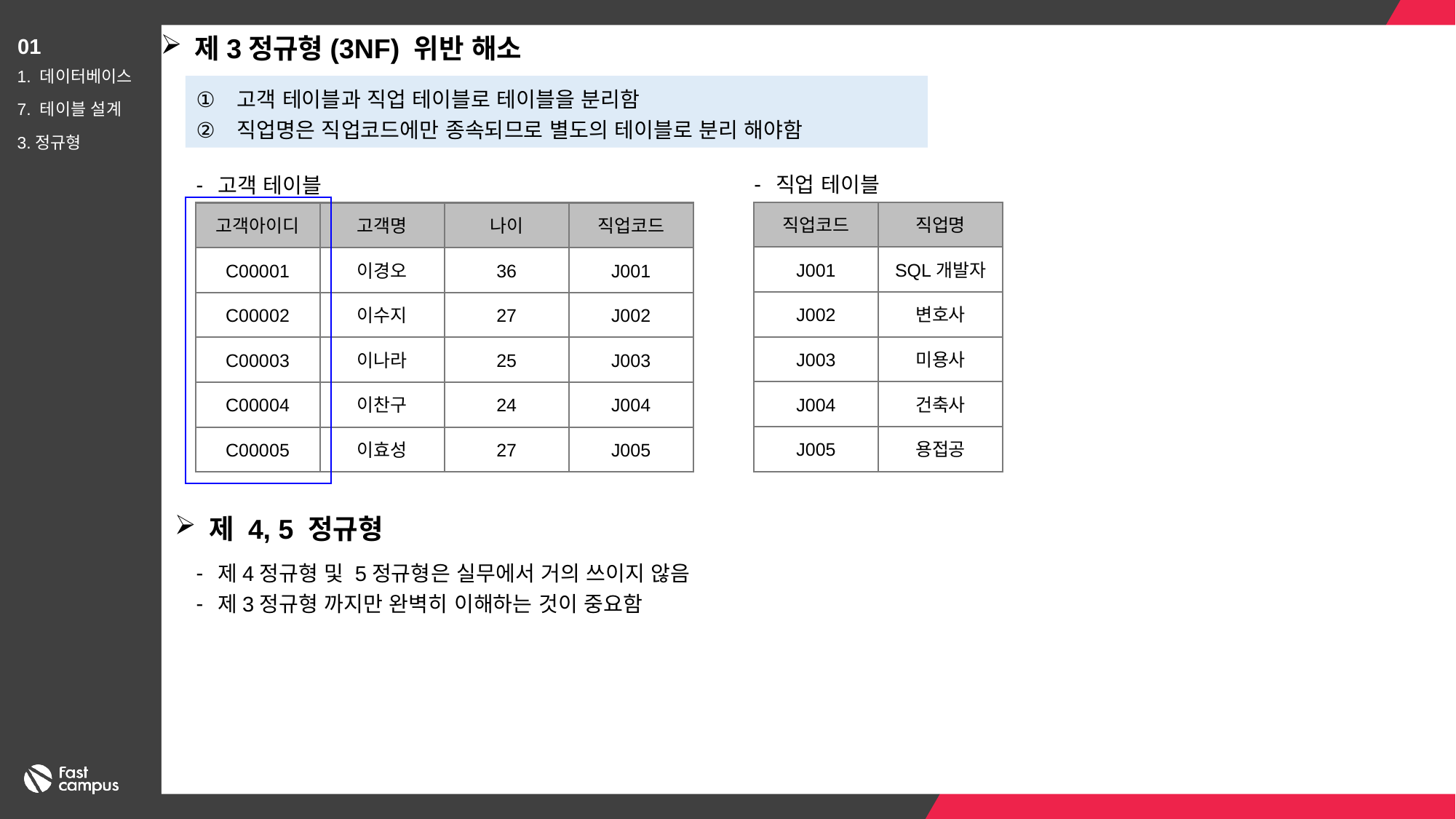

제3정규형(3NF) 위반 해소
01
1. 데이터베이스
7. 테이블 설계
3.정규형
고객 테이블과 직업 테이블로 테이블을 분리함
직업명은 직업코드에만 종속되므로 별도의 테이블로 분리 해야함
직업 테이블
고객 테이블

직업코드
직업명
고객아이디
직업코드
고객명
나이
J001
SQL개발자
C00001
J001
36
이경오
J002
변호사
C00002
J002
이수지
27
J003
미용사
C00003
J003
25
이나라
J004
건축사
C00004
J004
24
이찬구
J005
용접공
C00005
J005
27
이효성
제 4, 5 정규형
제4정규형 및 5정규형은 실무에서 거의 쓰이지 않음
제3정규형 까지만 완벽히 이해하는 것이 중요함